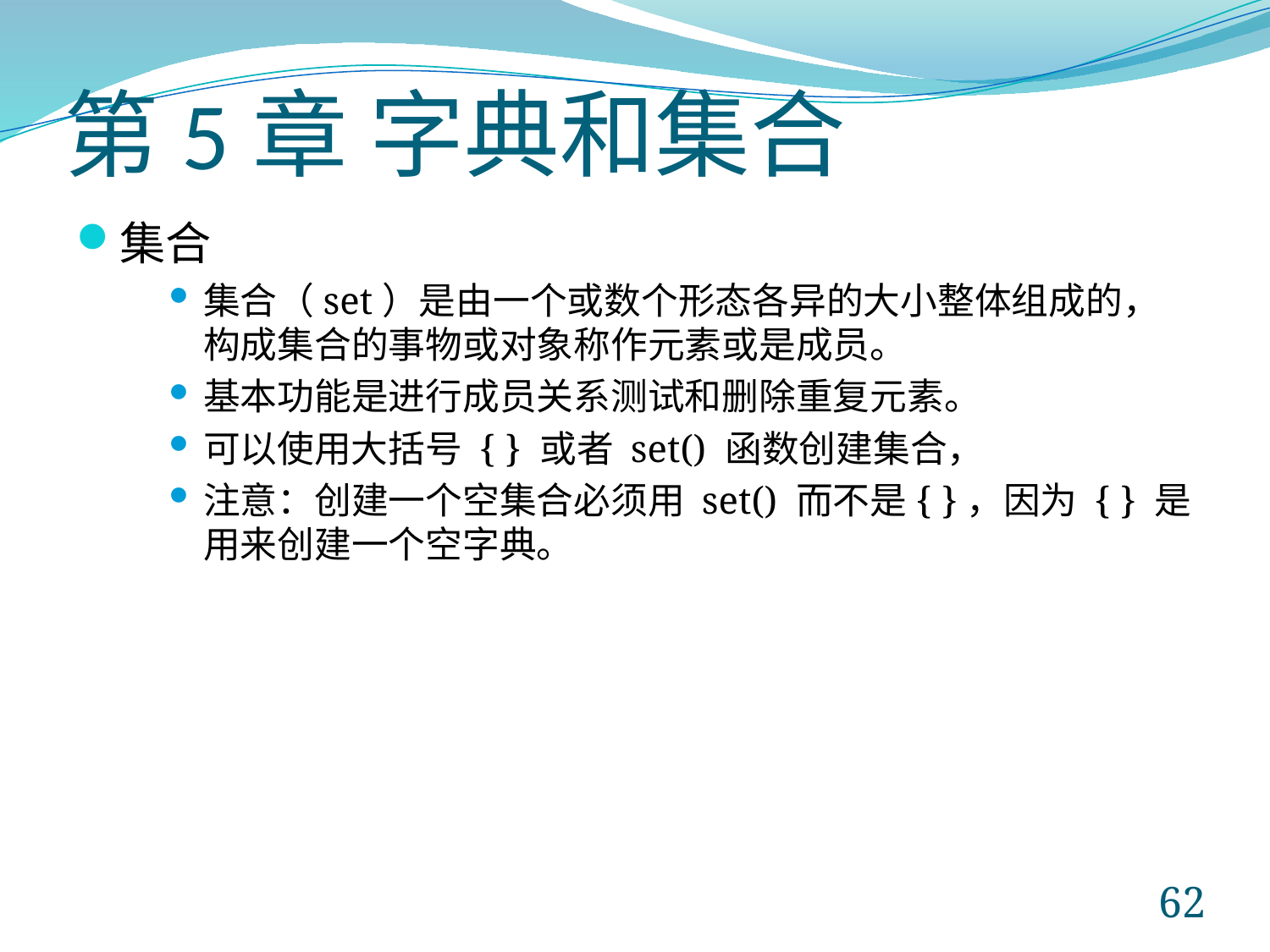

# 第5章 字典和集合
集合
集合（set）是由一个或数个形态各异的大小整体组成的，构成集合的事物或对象称作元素或是成员。
基本功能是进行成员关系测试和删除重复元素。
可以使用大括号 { } 或者 set() 函数创建集合，
注意：创建一个空集合必须用 set() 而不是{ }，因为 { } 是用来创建一个空字典。

62